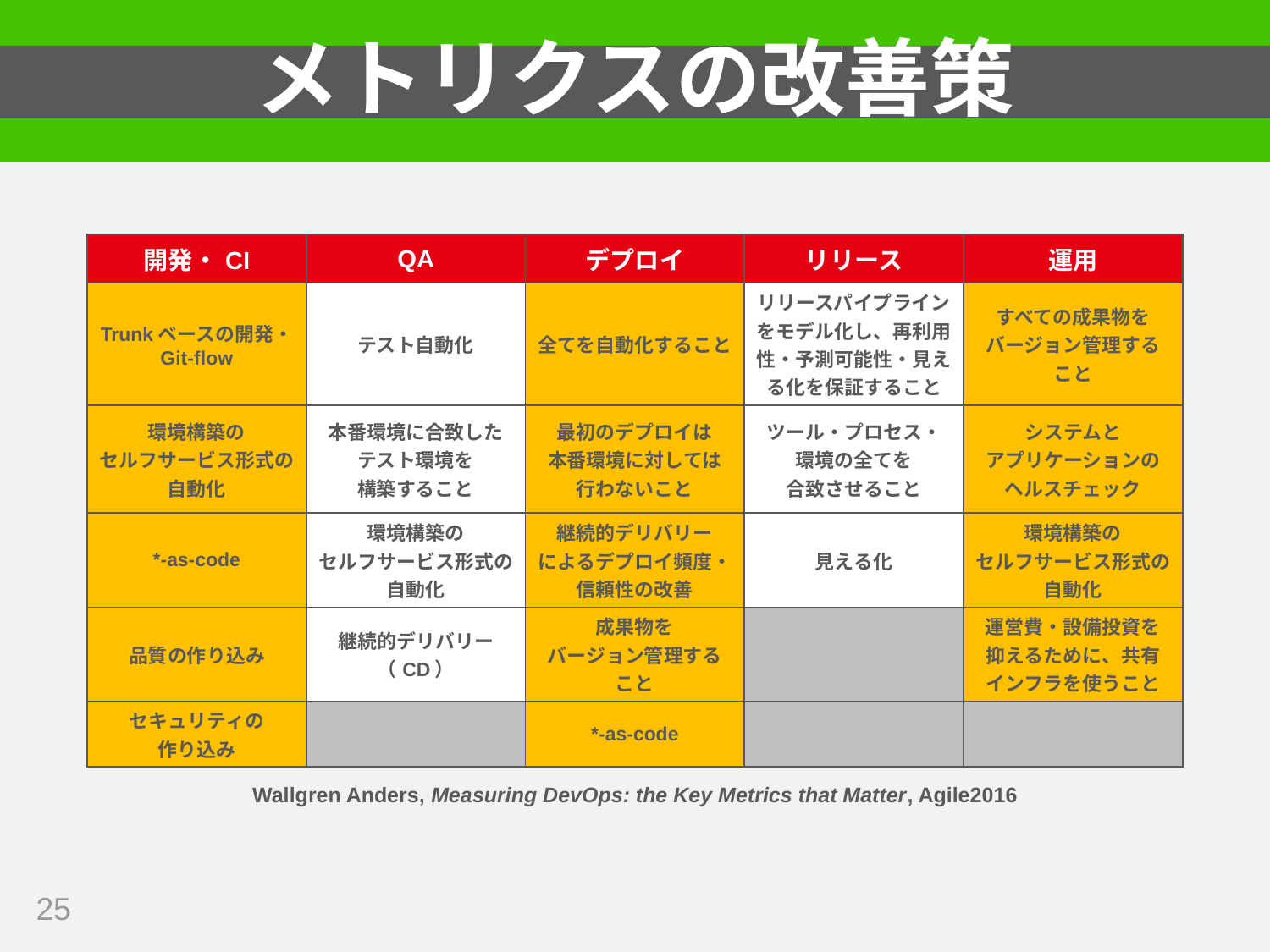

# メトリクスの改善策
| 開発・CI | QA | デプロイ | リリース | 運用 |
| --- | --- | --- | --- | --- |
| Trunkベースの開発・ Git-flow | テスト自動化 | 全てを自動化すること | リリースパイプライン をモデル化し、再利用性・予測可能性・見える化を保証すること | すべての成果物を バージョン管理する こと |
| 環境構築の セルフサービス形式の 自動化 | 本番環境に合致した テスト環境を 構築すること | 最初のデプロイは 本番環境に対しては 行わないこと | ツール・プロセス・ 環境の全てを 合致させること | システムと アプリケーションの ヘルスチェック |
| \*-as-code | 環境構築の セルフサービス形式の 自動化 | 継続的デリバリー によるデプロイ頻度・ 信頼性の改善 | 見える化 | 環境構築の セルフサービス形式の 自動化 |
| 品質の作り込み | 継続的デリバリー （CD） | 成果物を バージョン管理する こと |  | 運営費・設備投資を 抑えるために、共有 インフラを使うこと |
| セキュリティの 作り込み |  | \*-as-code |  |  |
Wallgren Anders, Measuring DevOps: the Key Metrics that Matter, Agile2016
25